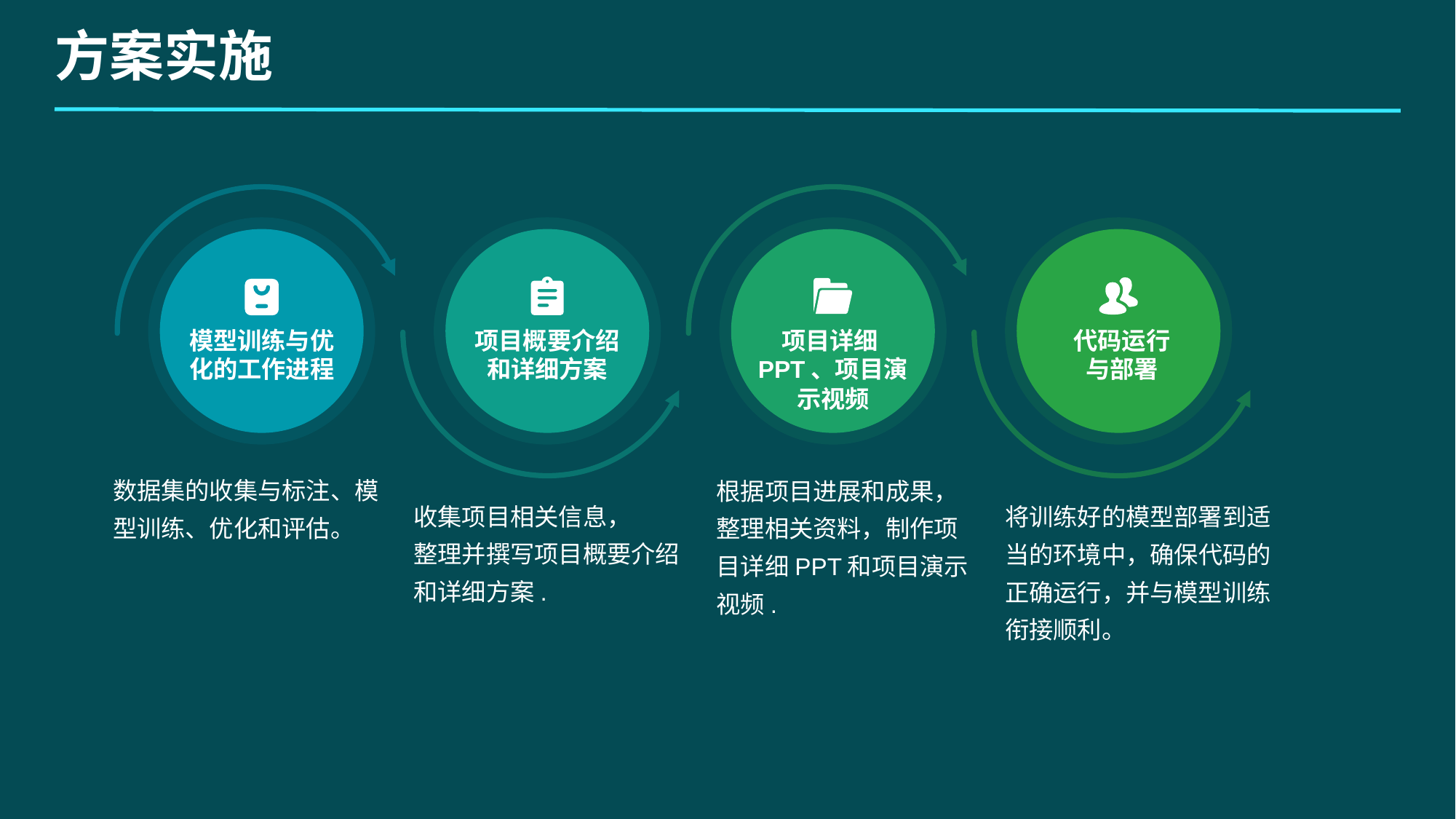

方案实施

模型训练与优化的工作进程
项目概要介绍和详细方案
项目详细PPT、项目演示视频
代码运行
与部署
数据集的收集与标注、模型训练、优化和评估。
根据项目进展和成果，整理相关资料，制作项目详细PPT和项目演示视频.
收集项目相关信息，
整理并撰写项目概要介绍和详细方案.
将训练好的模型部署到适当的环境中，确保代码的正确运行，并与模型训练衔接顺利。